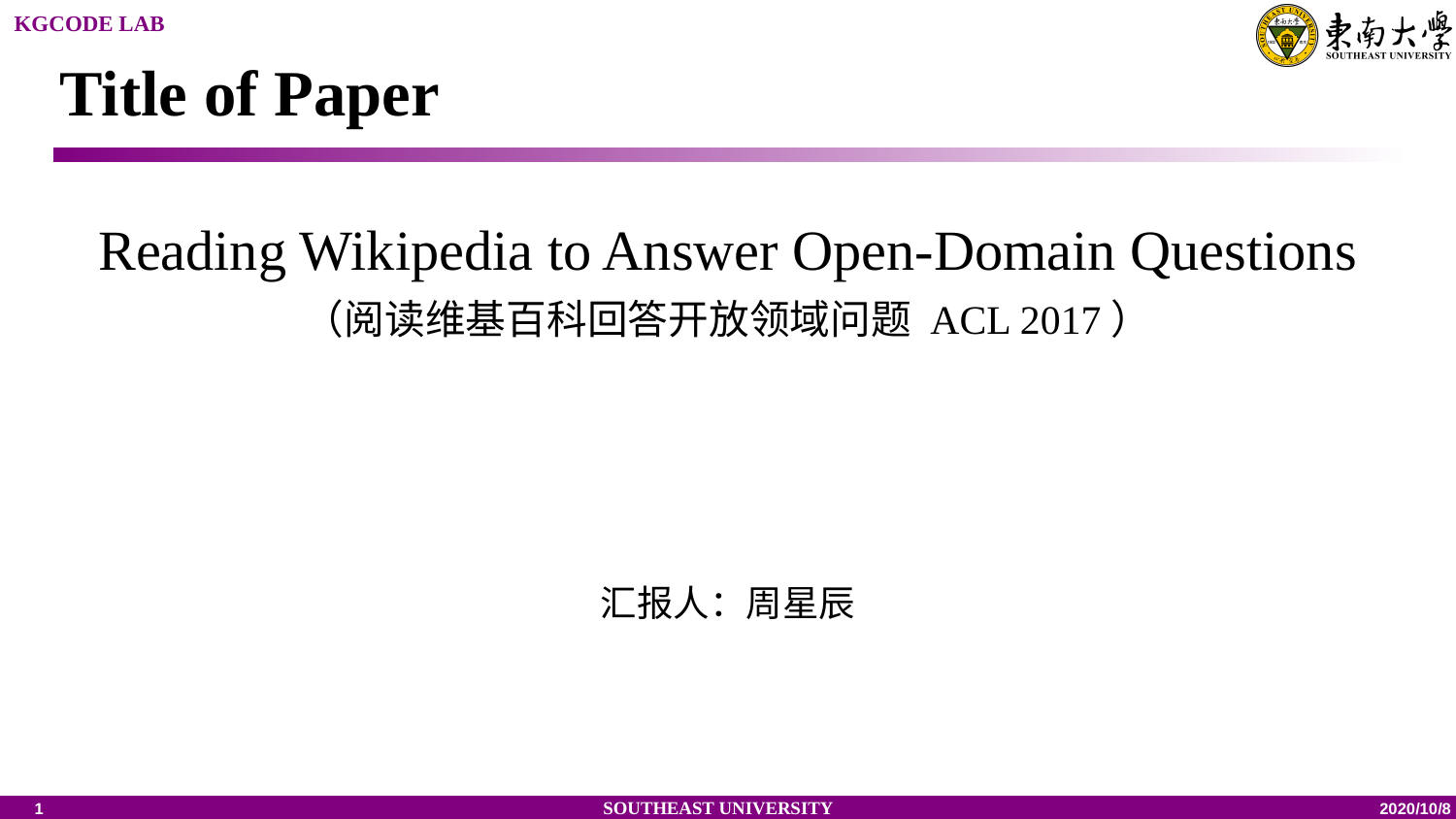

Title of Paper

Reading Wikipedia to Answer Open-Domain Questions
（阅读维基百科回答开放领域问题 ACL 2017）
汇报人：周星辰